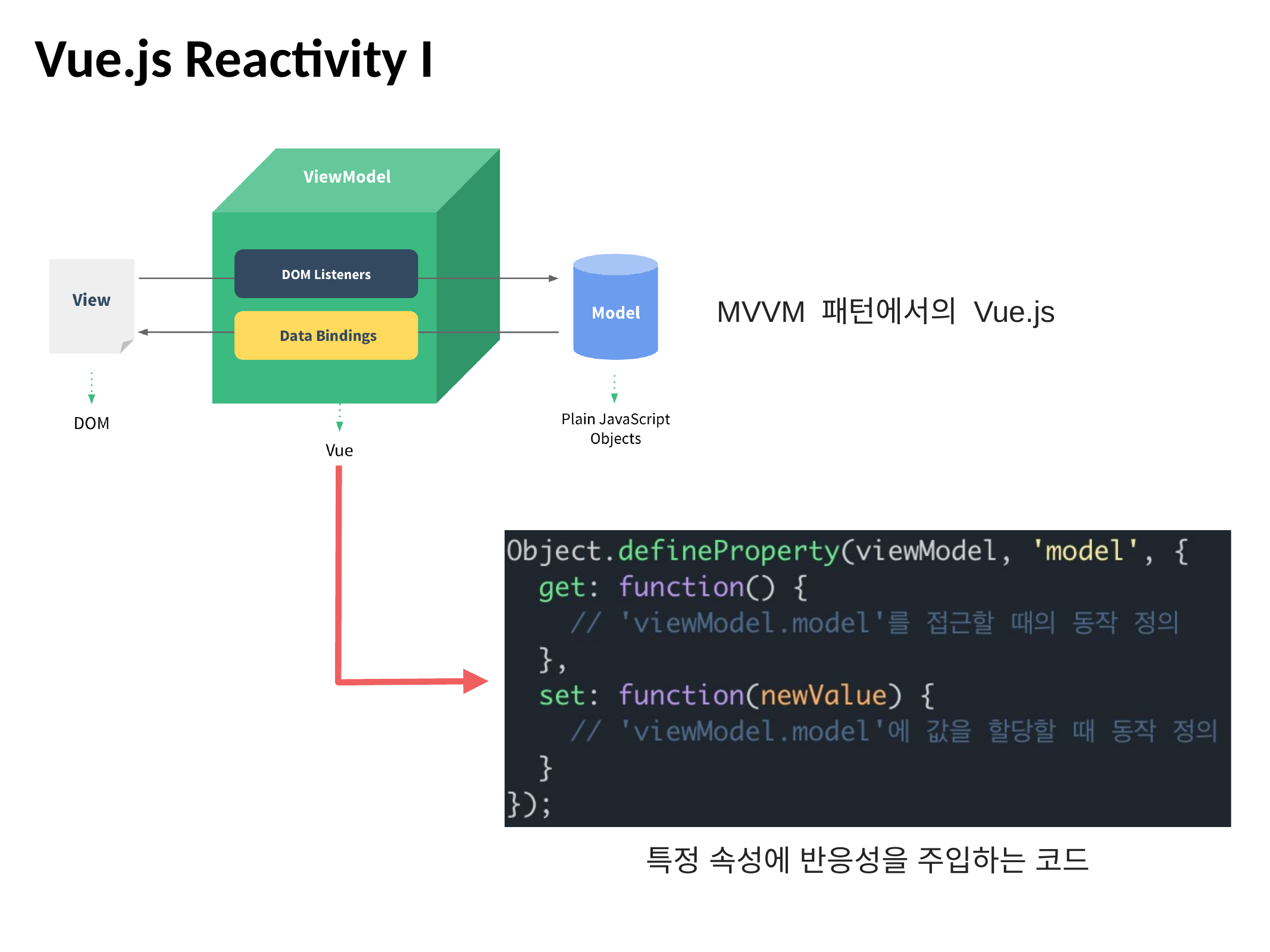

Vue.js Reactivity I

MVVM 패턴에서의 Vue.js

특정 속성에 반응성을 주입하는 코드
²018.0².²0
%P JU! 7VF.KT 0QFO 4FNJOBS